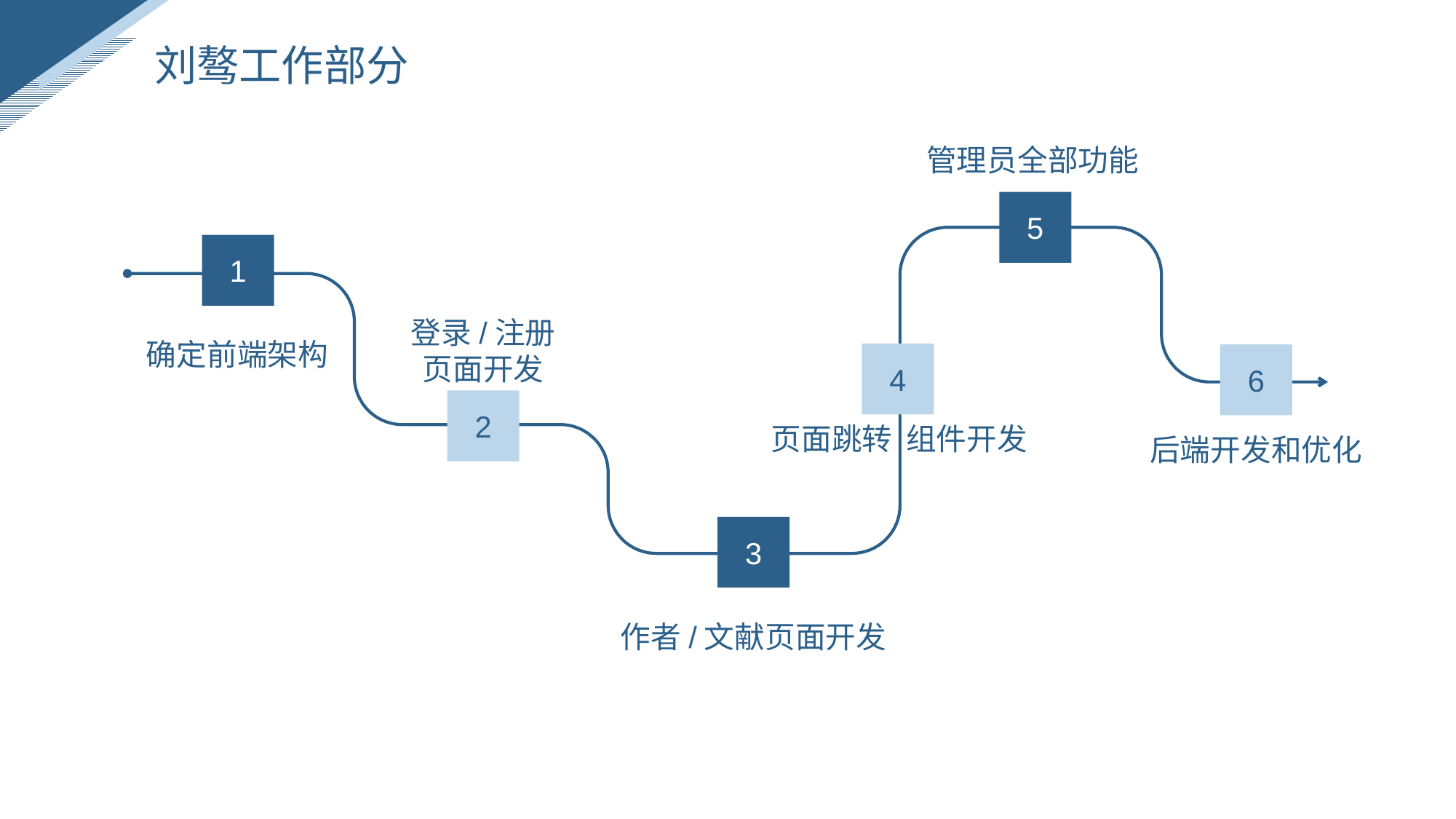

刘骜工作部分
管理员全部功能
5

1
登录/注册
页面开发
确定前端架构
4
6
2
页面跳转  组件开发
后端开发和优化
3
作者/文献页面开发